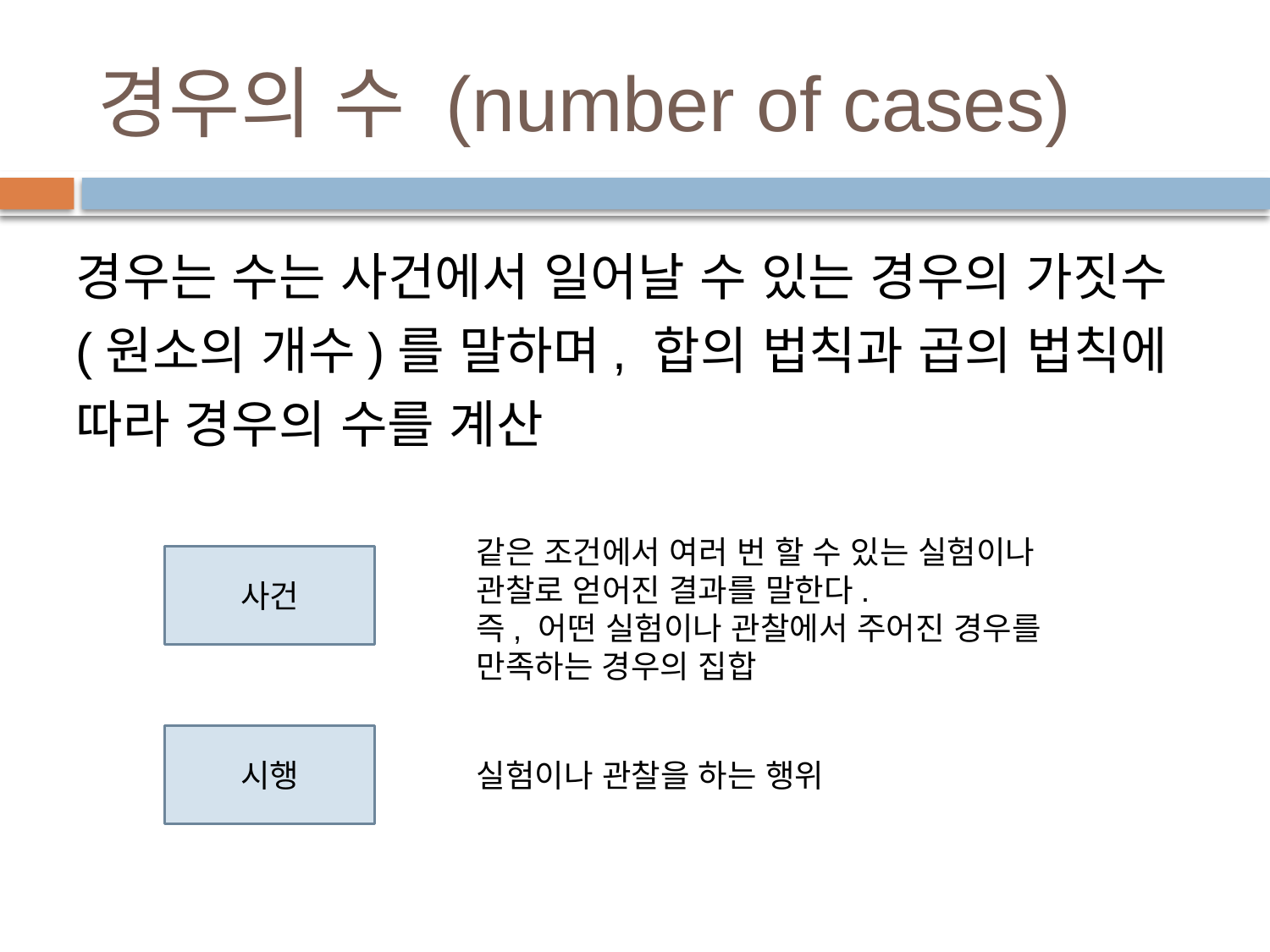

# 경우의 수 (number of cases)
경우는 수는 사건에서 일어날 수 있는 경우의 가짓수(원소의 개수)를 말하며, 합의 법칙과 곱의 법칙에 따라 경우의 수를 계산
같은 조건에서 여러 번 할 수 있는 실험이나 관찰로 얻어진 결과를 말한다.
즉, 어떤 실험이나 관찰에서 주어진 경우를 만족하는 경우의 집합
사건
시행
실험이나 관찰을 하는 행위